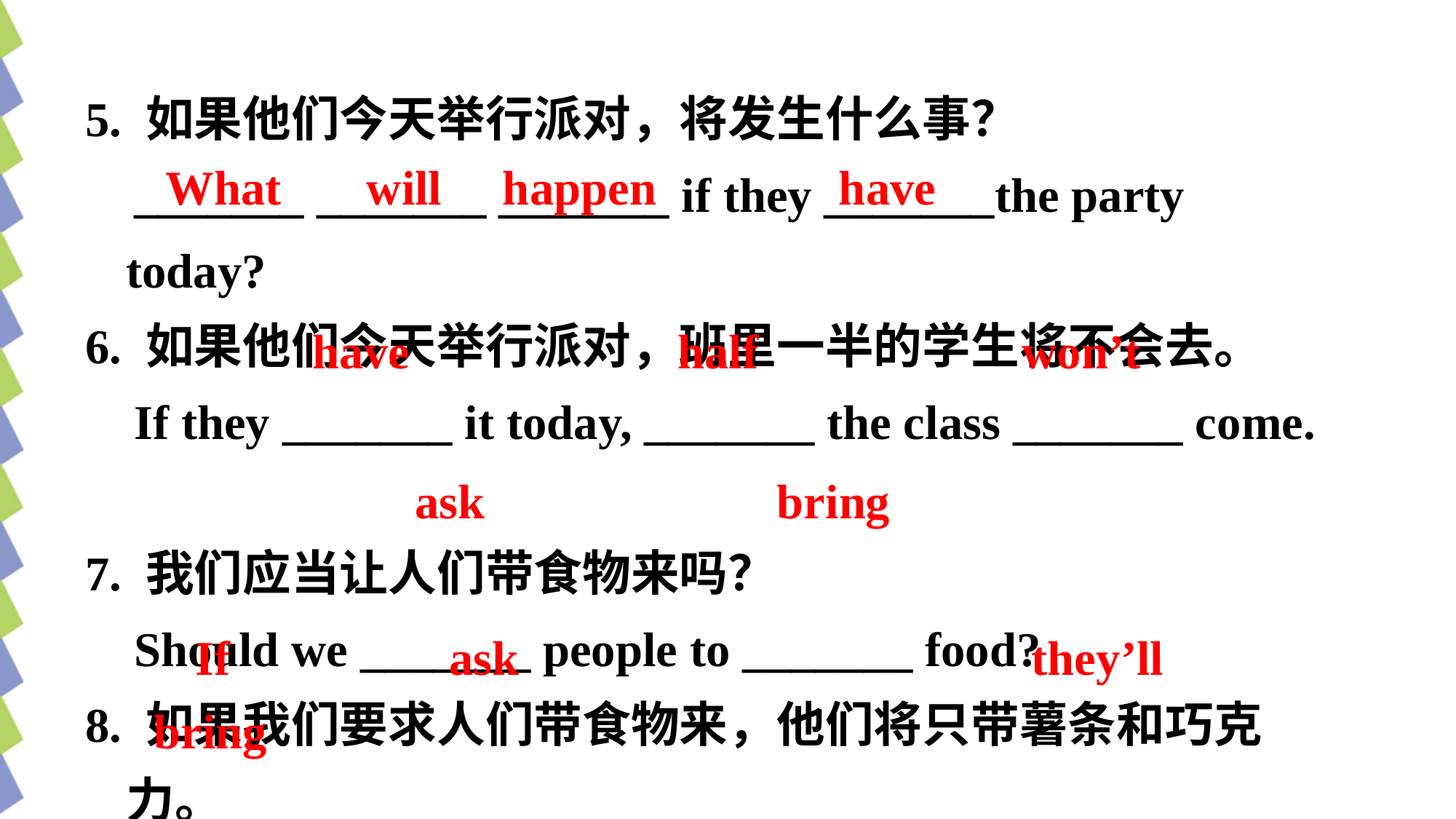

5. 如果他们今天举行派对，将发生什么事？
    _______ _______ _______ if they _______the party today?
6. 如果他们今天举行派对，班里一半的学生将不会去。
    If they _______ it today, _______ the class _______ come.
7. 我们应当让人们带食物来吗？
    Should we _______ people to _______ food?
8. 如果我们要求人们带食物来，他们将只带薯条和巧克力。
     _______ we _______ people to bring food, _______ just  _______ potato chips and chocolate.
What       will     happen               have
have                      half
won’t
ask                        bring
If                  ask
they’ll
bring